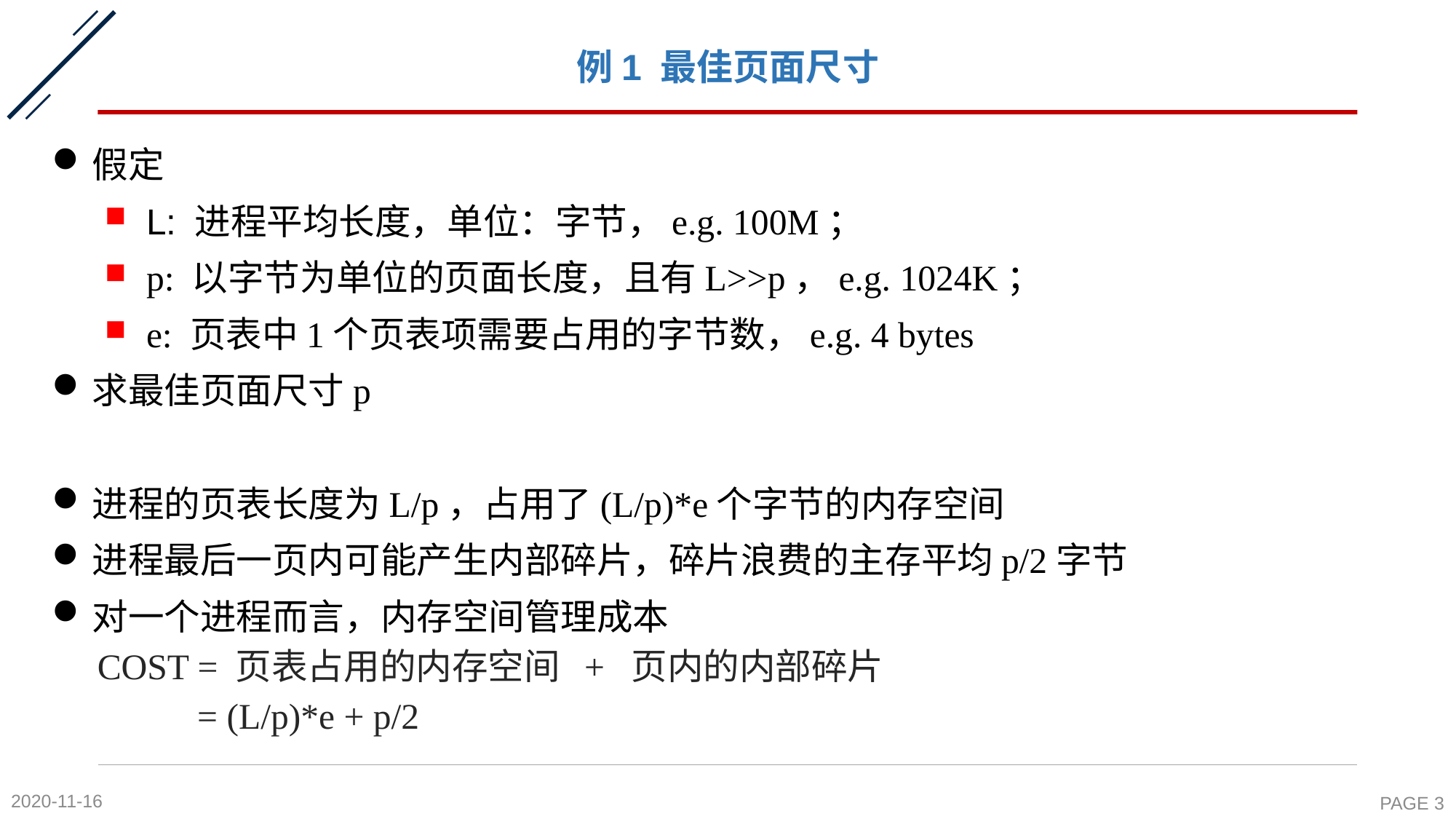

# 例1 最佳页面尺寸

假定
L: 进程平均长度，单位：字节，e.g. 100M；
p: 以字节为单位的页面长度，且有L>>p，e.g. 1024K；
e: 页表中1个页表项需要占用的字节数，e.g. 4 bytes
求最佳页面尺寸p

进程的页表长度为L/p，占用了(L/p)*e个字节的内存空间
进程最后一页内可能产生内部碎片，碎片浪费的主存平均p/2字节
对一个进程而言，内存空间管理成本
     COST = 页表占用的内存空间  +  页内的内部碎片
                = (L/p)*e + p/2

2020-11-16
PAGE 3